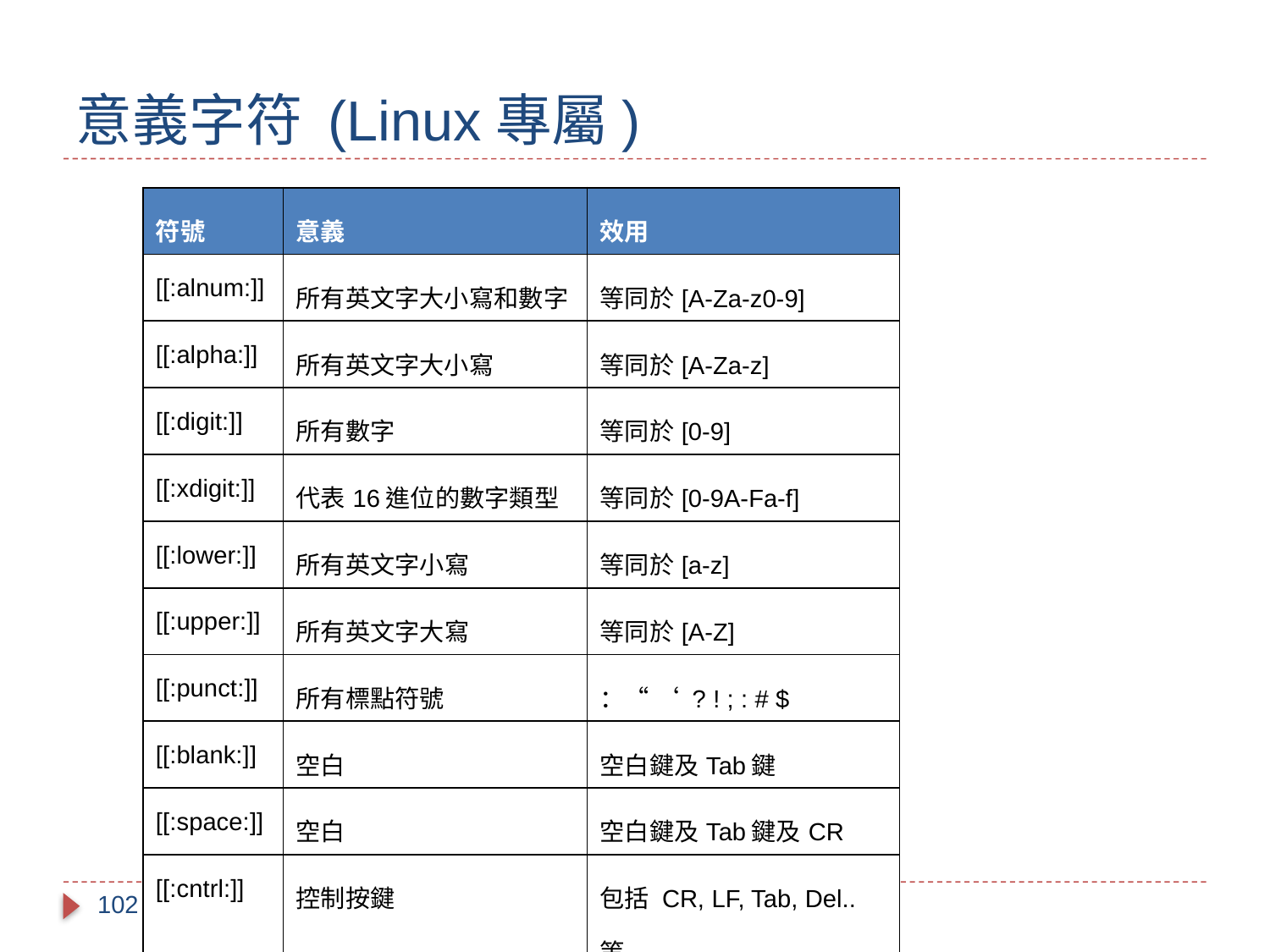

# 意義字符 (Linux專屬)
| 符號 | 意義 | 效用 |
| --- | --- | --- |
| [[:alnum:]] | 所有英文字大小寫和數字 | 等同於[A-Za-z0-9] |
| [[:alpha:]] | 所有英文字大小寫 | 等同於[A-Za-z] |
| [[:digit:]] | 所有數字 | 等同於[0-9] |
| [[:xdigit:]] | 代表16進位的數字類型 | 等同於[0-9A-Fa-f] |
| [[:lower:]] | 所有英文字小寫 | 等同於[a-z] |
| [[:upper:]] | 所有英文字大寫 | 等同於[A-Z] |
| [[:punct:]] | 所有標點符號 | ：“ ‘ ? ! ; : # $ |
| [[:blank:]] | 空白 | 空白鍵及Tab鍵 |
| [[:space:]] | 空白 | 空白鍵及Tab鍵及CR |
| [[:cntrl:]] | 控制按鍵 | 包括 CR, LF, Tab, Del.. 等 |
102